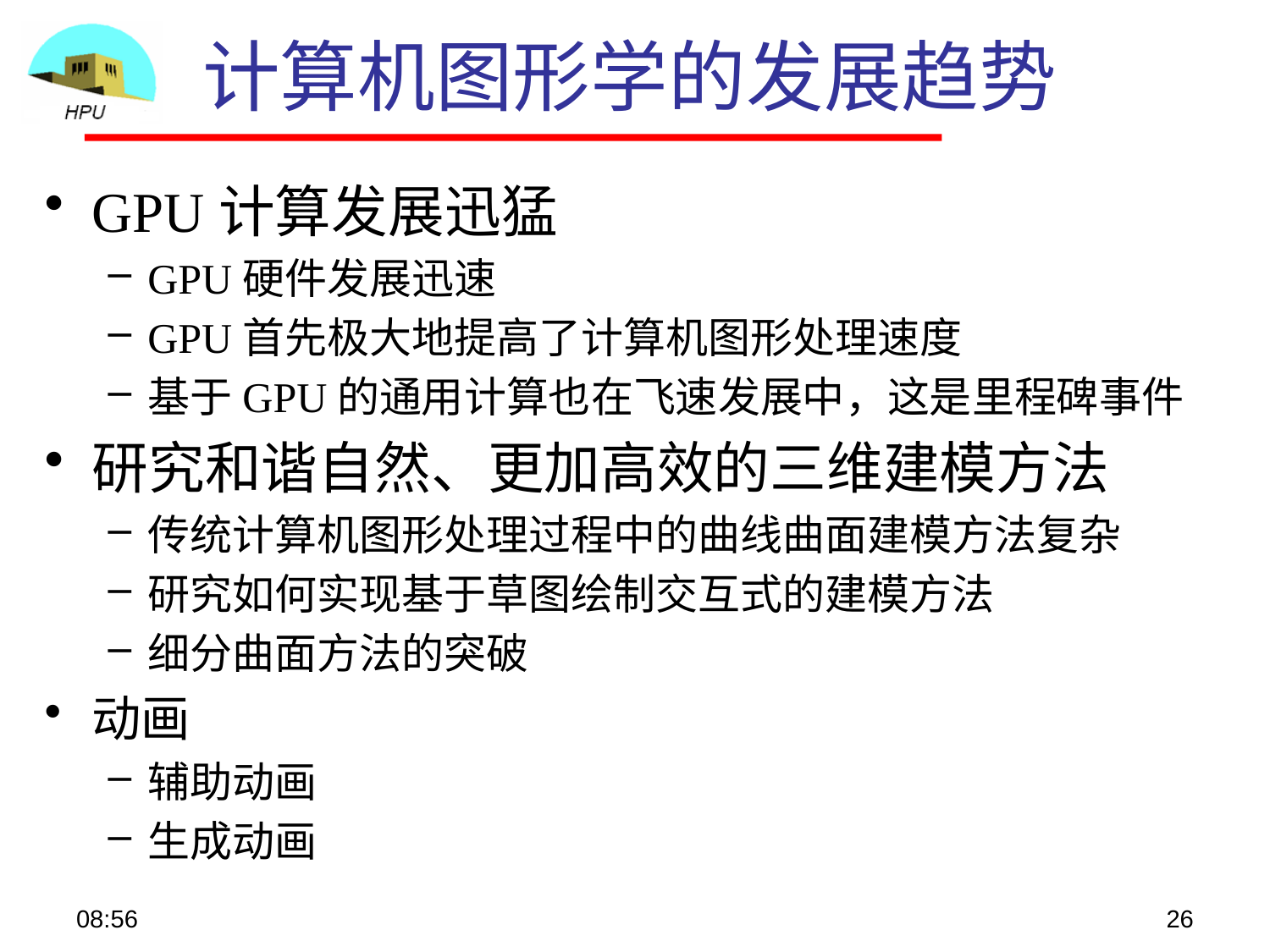

# 计算机图形学的发展趋势
GPU计算发展迅猛
GPU硬件发展迅速
GPU首先极大地提高了计算机图形处理速度
基于GPU的通用计算也在飞速发展中，这是里程碑事件
研究和谐自然、更加高效的三维建模方法
传统计算机图形处理过程中的曲线曲面建模方法复杂
研究如何实现基于草图绘制交互式的建模方法
细分曲面方法的突破
动画
辅助动画
生成动画
08:56
26